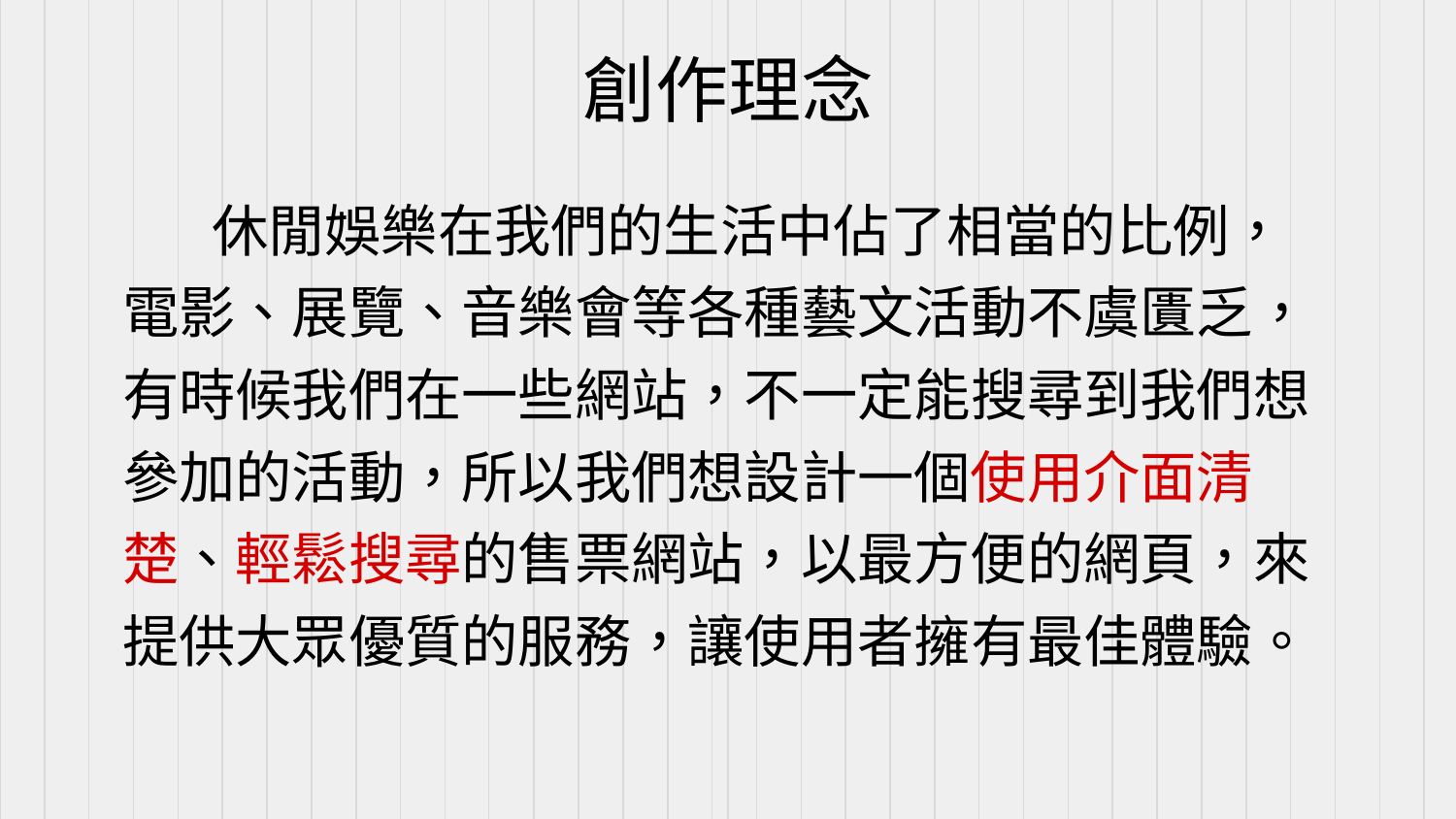

創作理念
      休閒娛樂在我們的生活中佔了相當的比例，電影、展覽、音樂會等各種藝文活動不虞匱乏，有時候我們在一些網站，不一定能搜尋到我們想參加的活動，所以我們想設計一個使用介面清楚、輕鬆搜尋的售票網站，以最方便的網頁，來提供大眾優質的服務，讓使用者擁有最佳體驗。